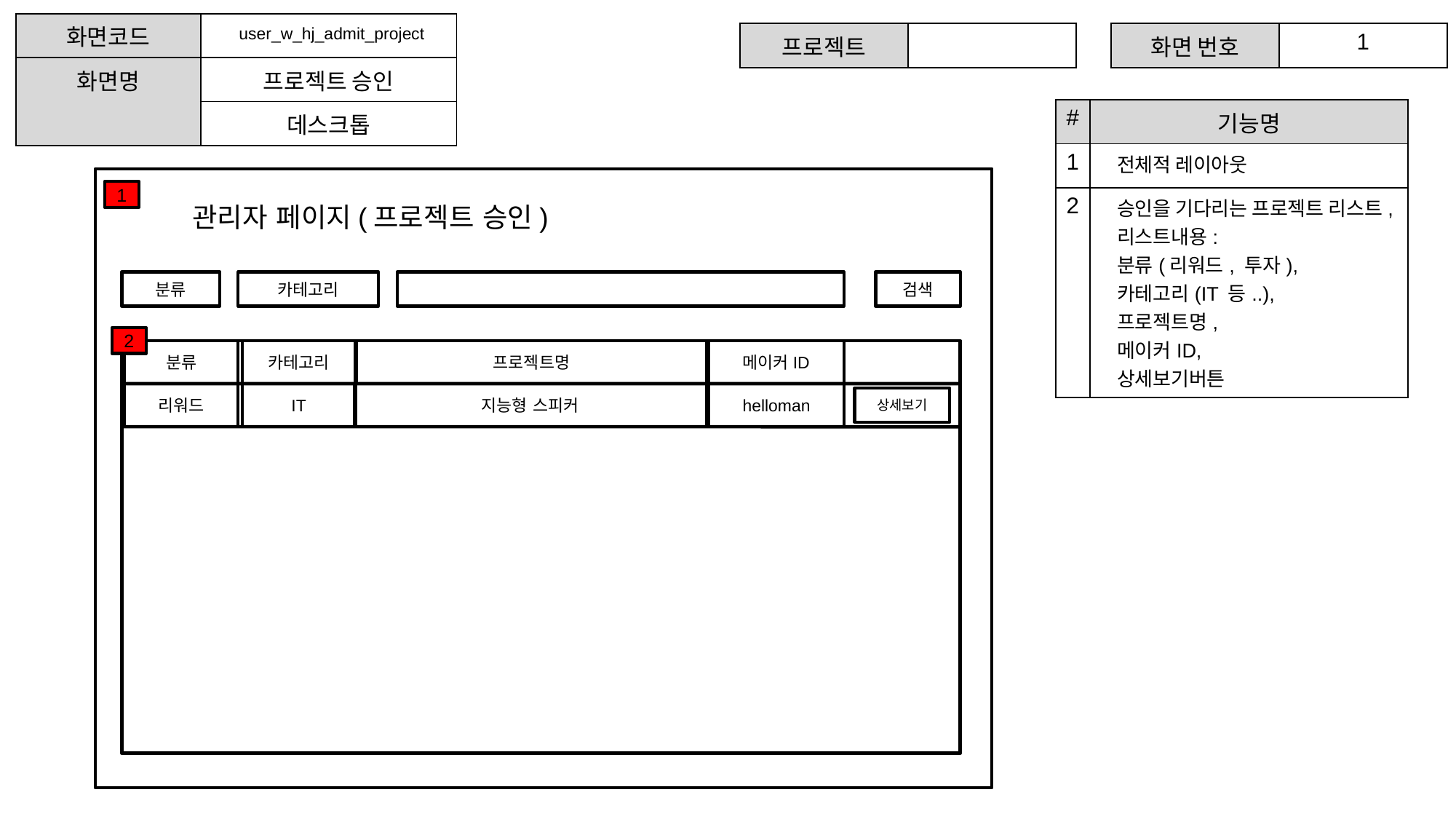

| 화면코드 | user\_w\_hj\_admit\_project |
| --- | --- |
| 화면명 | 프로젝트 승인 |
|  | 데스크톱 |
| 프로젝트 |  |
| --- | --- |
| 화면 번호 | 1 |
| --- | --- |
| # | 기능명 |
| --- | --- |
| 1 | 전체적 레이아웃 |
| 2 | 승인을 기다리는 프로젝트 리스트, 리스트내용: 분류(리워드, 투자), 카테고리(IT 등..), 프로젝트명, 메이커ID, 상세보기버튼 |

1
관리자 페이지(프로젝트 승인)
분류
카테고리

검색
2

분류
카테고리
프로젝트명
메이커ID

리워드
IT
지능형 스피커
helloman
상세보기